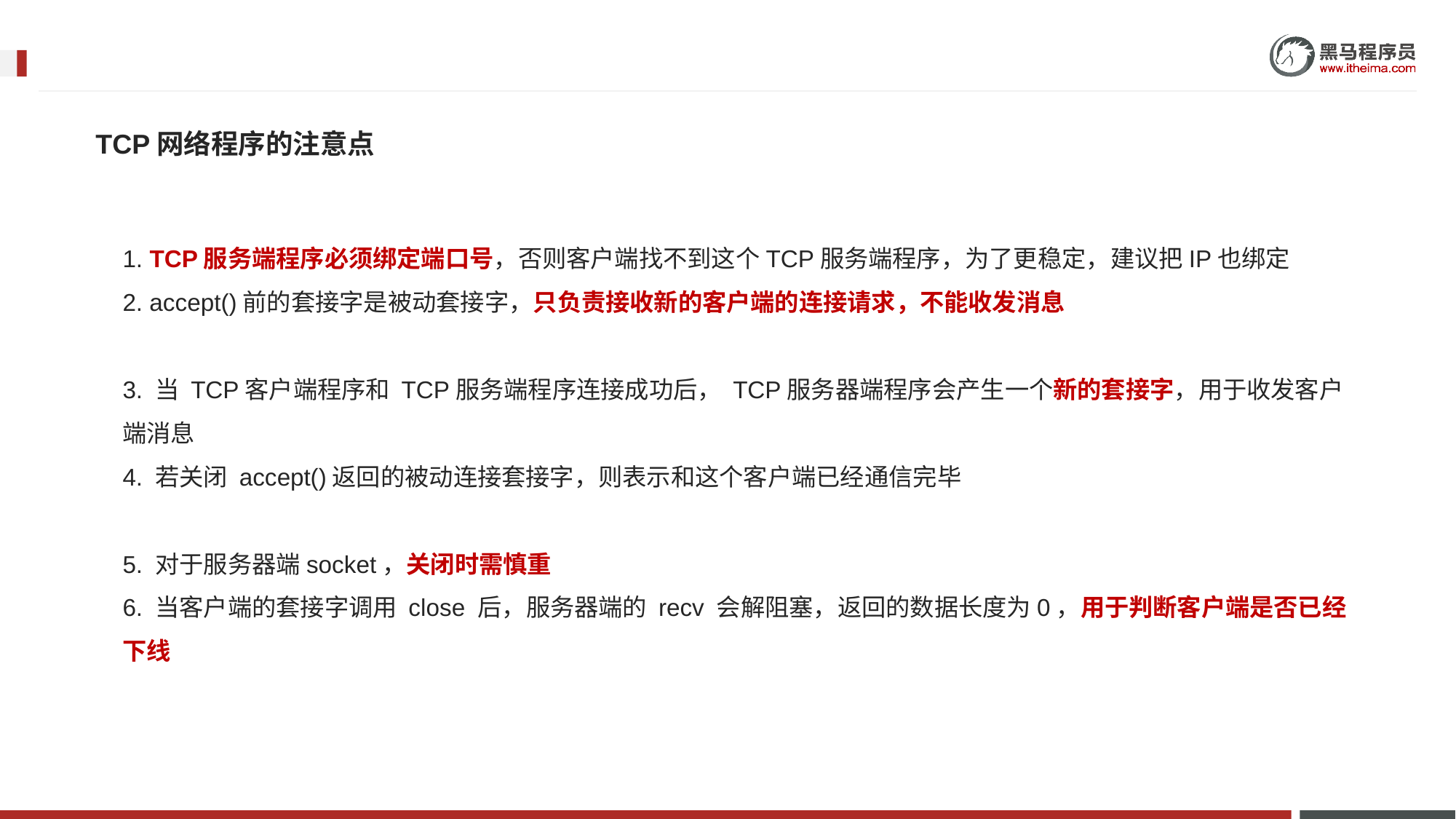

TCP网络程序的注意点
1. TCP服务端程序必须绑定端口号，否则客户端找不到这个TCP服务端程序，为了更稳定，建议把IP也绑定
2. accept()前的套接字是被动套接字，只负责接收新的客户端的连接请求，不能收发消息

3. 当 TCP客户端程序和 TCP服务端程序连接成功后， TCP服务器端程序会产生一个新的套接字，用于收发客户端消息
4. 若关闭 accept()返回的被动连接套接字，则表示和这个客户端已经通信完毕

5. 对于服务器端socket，关闭时需慎重
6. 当客户端的套接字调用 close 后，服务器端的 recv 会解阻塞，返回的数据长度为0，用于判断客户端是否已经下线